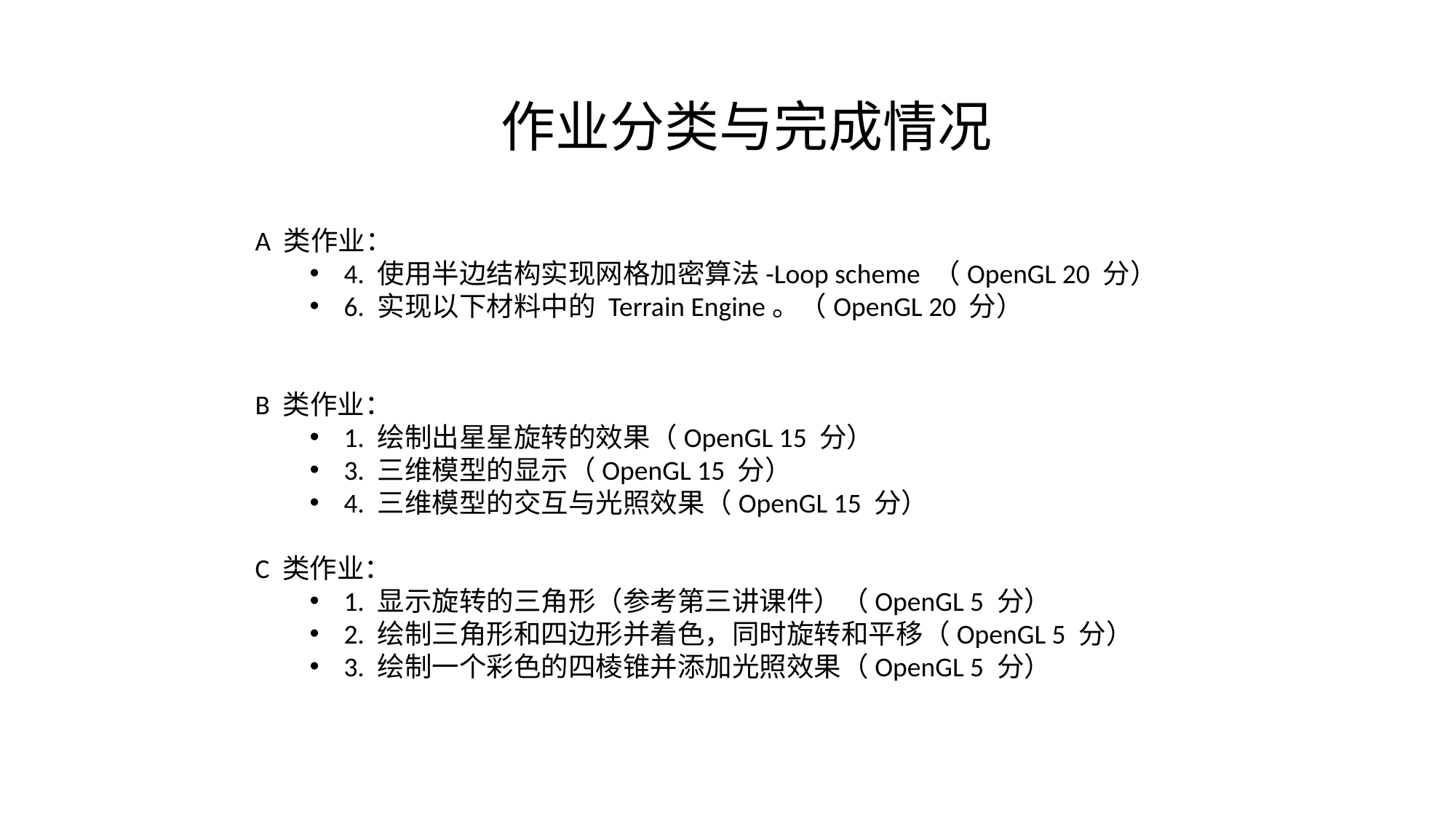

作业分类与完成情况

A 类作业：
4. 使用半边结构实现网格加密算法-Loop scheme （OpenGL 20 分）
6. 实现以下材料中的 Terrain Engine。（OpenGL 20 分）

B 类作业：
1. 绘制出星星旋转的效果（OpenGL 15 分）
3. 三维模型的显示（OpenGL 15 分）
4. 三维模型的交互与光照效果（OpenGL 15 分）

C 类作业：
1. 显示旋转的三角形（参考第三讲课件）（OpenGL 5 分）
2. 绘制三角形和四边形并着色，同时旋转和平移（OpenGL 5 分）
3. 绘制一个彩色的四棱锥并添加光照效果（OpenGL 5 分）